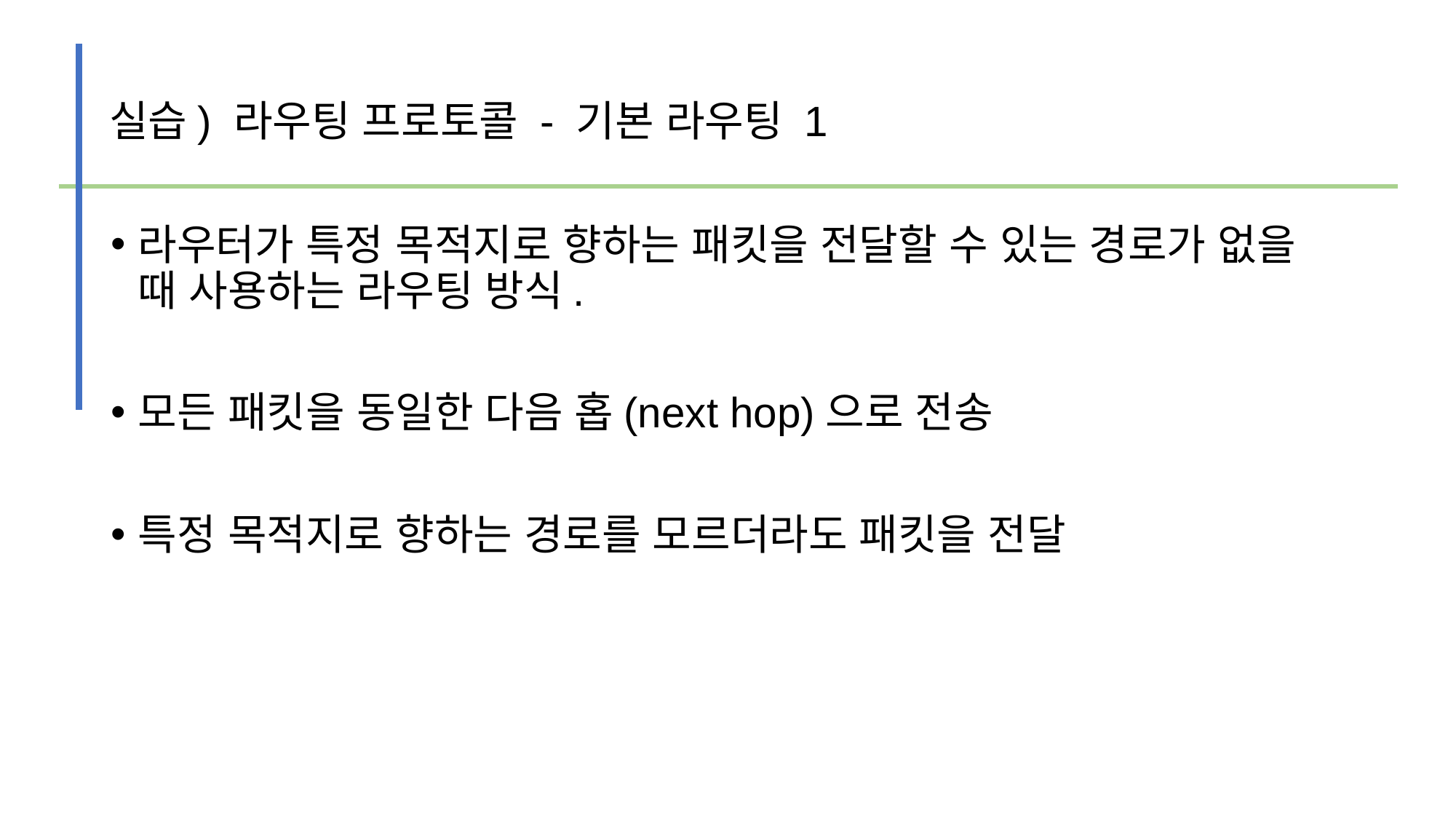

실습) 라우팅 프로토콜 - 기본 라우팅 1
#
라우터가 특정 목적지로 향하는 패킷을 전달할 수 있는 경로가 없을 때 사용하는 라우팅 방식.

모든 패킷을 동일한 다음 홉(next hop)으로 전송

특정 목적지로 향하는 경로를 모르더라도 패킷을 전달